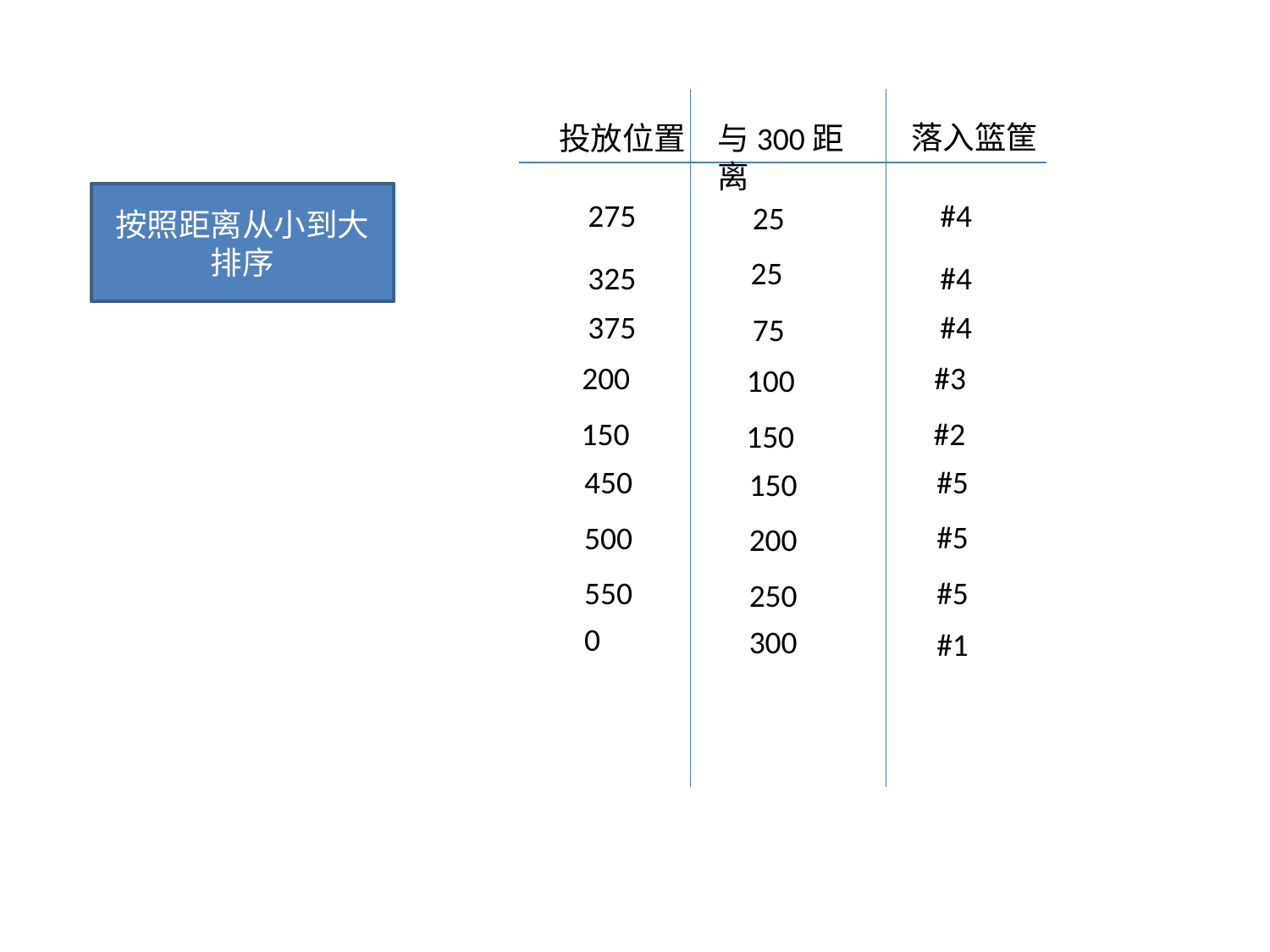

落入篮筐
投放位置
与300距离
按照距离从小到大排序
#4
275
25
25
#4
325
#4
375
75
#3
200
100
#2
150
150
#5
450
150
#5
500
200
#5
550
250
0
300
#1